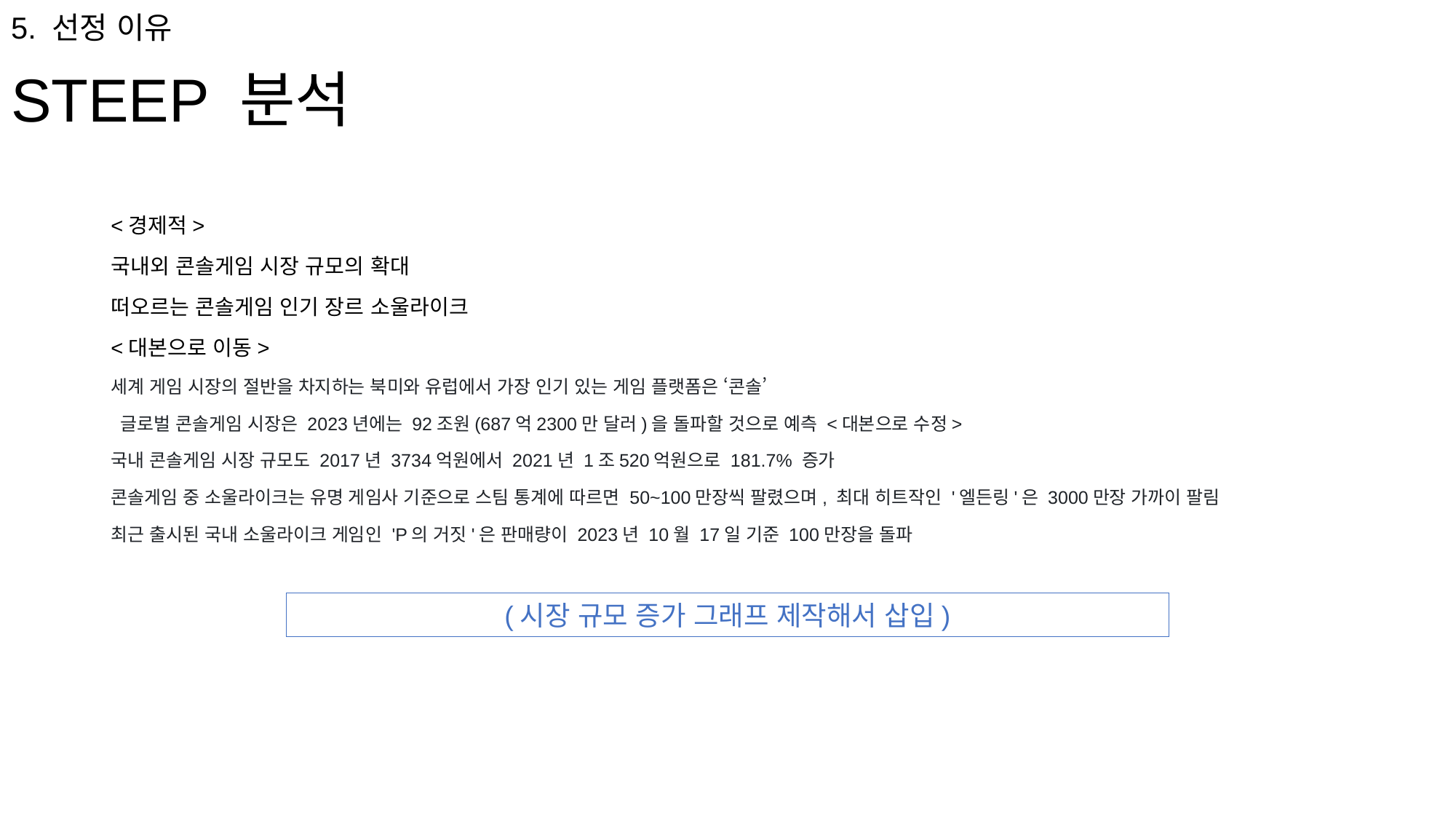

5. 선정 이유
STEEP 분석
<경제적>
국내외 콘솔게임 시장 규모의 확대
떠오르는 콘솔게임 인기 장르 소울라이크
<대본으로 이동>
세계 게임 시장의 절반을 차지하는 북미와 유럽에서 가장 인기 있는 게임 플랫폼은 ‘콘솔’
 글로벌 콘솔게임 시장은 2023년에는 92조원(687억2300만 달러)을 돌파할 것으로 예측 <대본으로 수정>
국내 콘솔게임 시장 규모도 2017년 3734억원에서 2021년 1조520억원으로 181.7% 증가
콘솔게임 중 소울라이크는 유명 게임사 기준으로 스팀 통계에 따르면 50~100만장씩 팔렸으며, 최대 히트작인 '엘든링'은 3000만장 가까이 팔림
최근 출시된 국내 소울라이크 게임인 'P의 거짓'은 판매량이 2023년 10월 17일 기준 100만장을 돌파
(시장 규모 증가 그래프 제작해서 삽입)